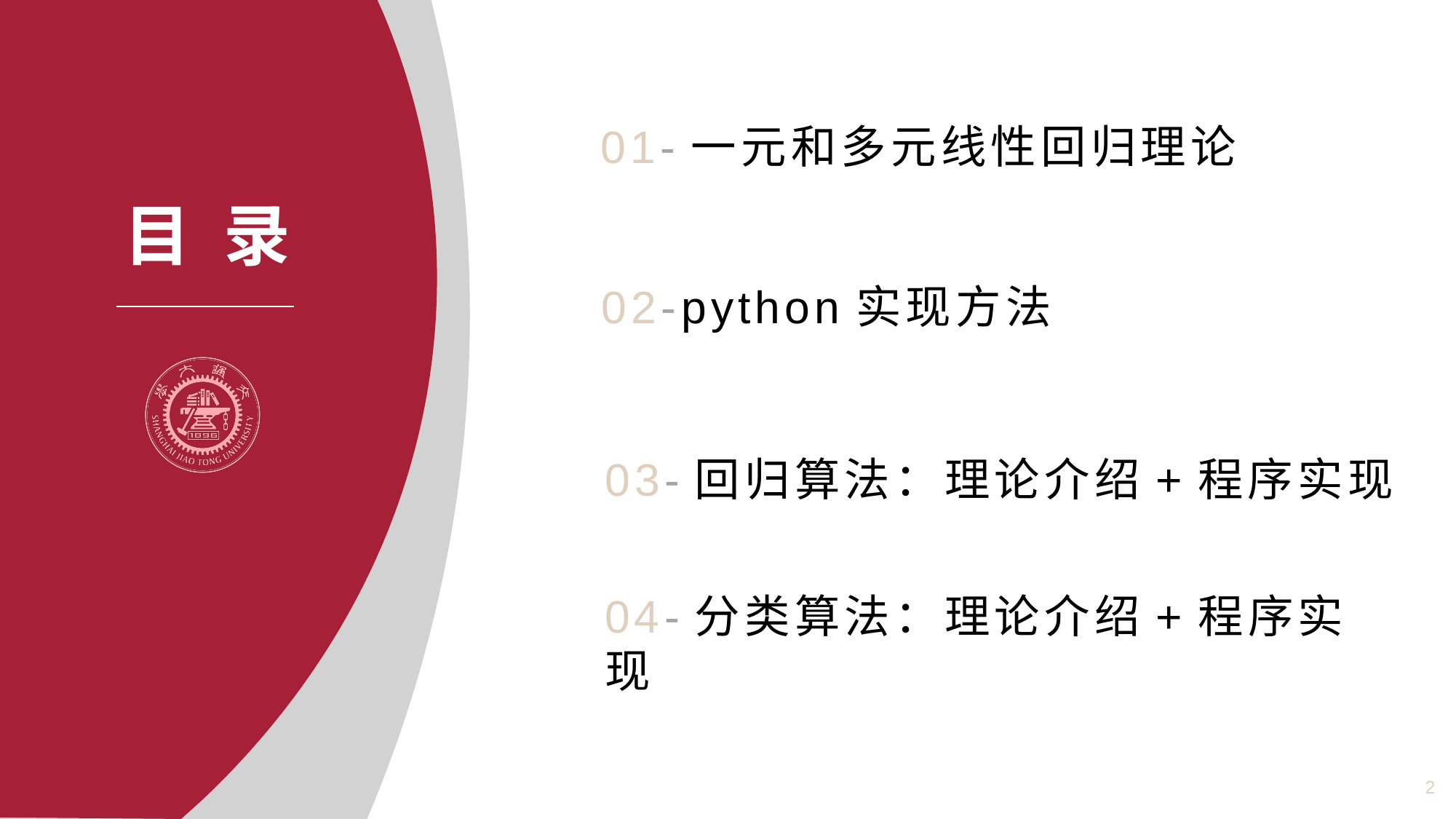

01-一元和多元线性回归理论
02-python实现方法
03-回归算法：理论介绍+程序实现
04-分类算法：理论介绍+程序实现
2